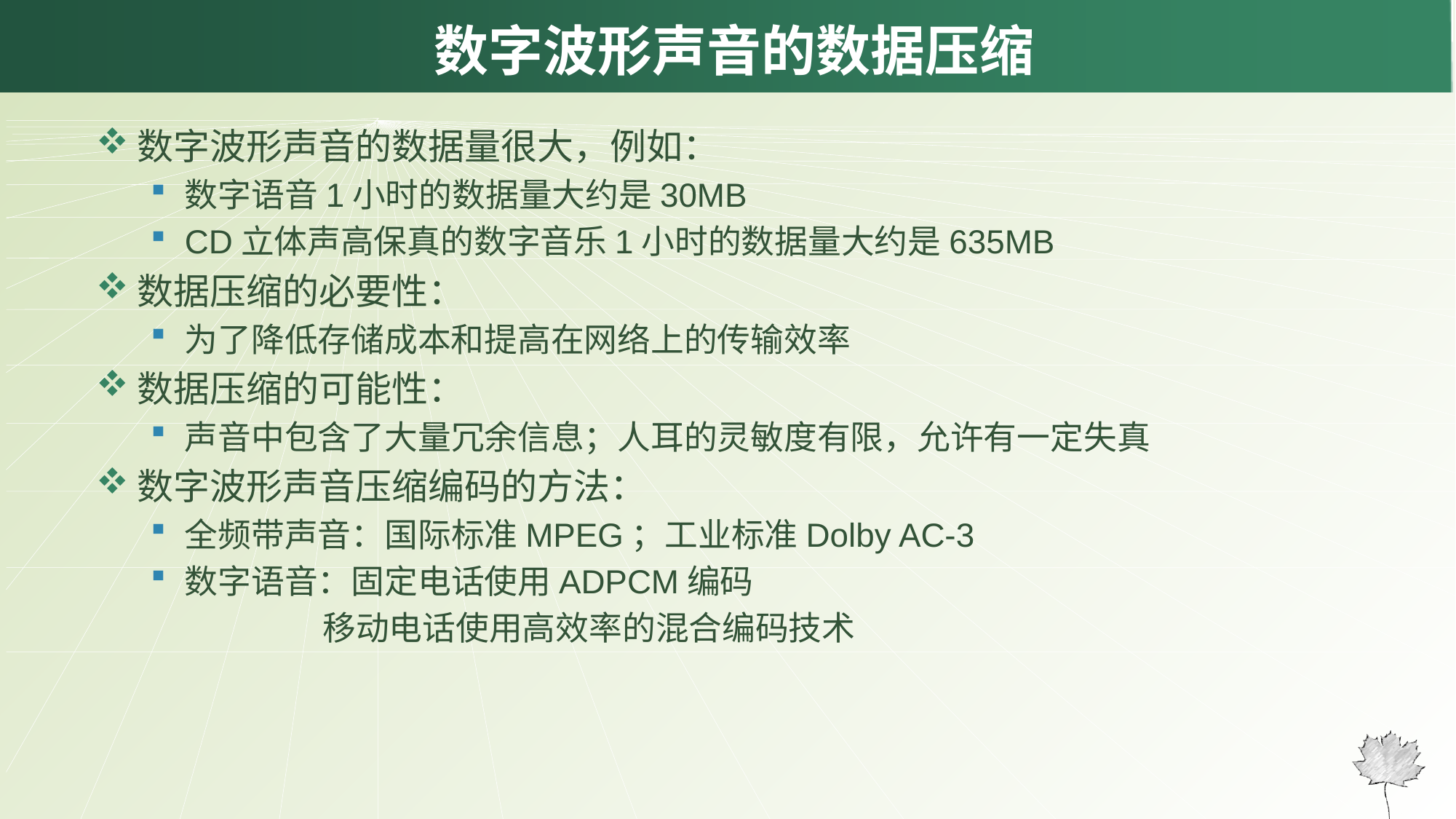

# 数字波形声音的数据压缩
数字波形声音的数据量很大，例如：
数字语音1小时的数据量大约是30MB
CD立体声高保真的数字音乐1小时的数据量大约是635MB
数据压缩的必要性：
为了降低存储成本和提高在网络上的传输效率
数据压缩的可能性：
声音中包含了大量冗余信息；人耳的灵敏度有限，允许有一定失真
数字波形声音压缩编码的方法：
全频带声音：国际标准MPEG；工业标准Dolby AC-3
数字语音：固定电话使用ADPCM编码
                      移动电话使用高效率的混合编码技术